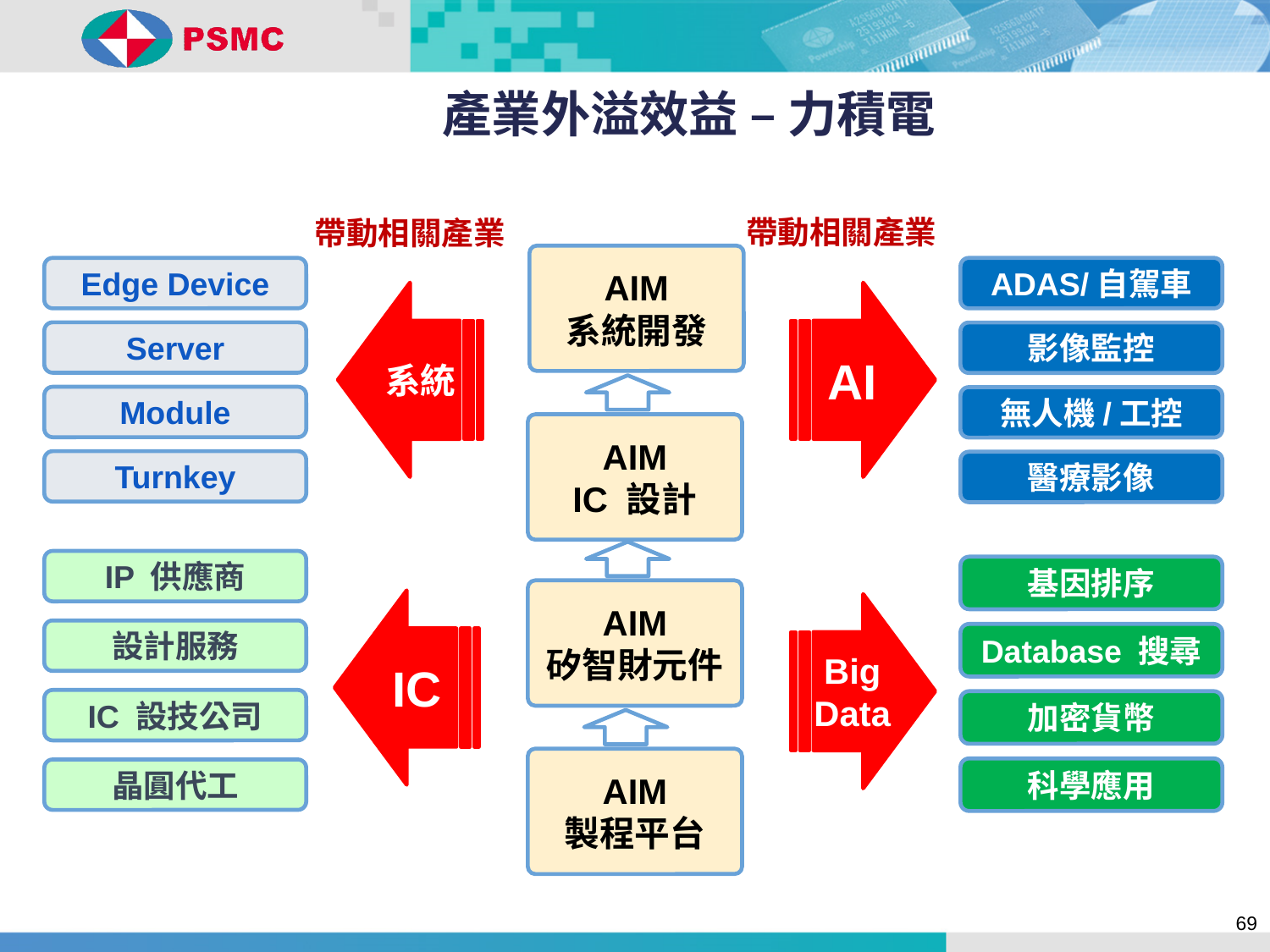

# 產業外溢效益 – 力積電
帶動相關產業
帶動相關產業
AIM
系統開發
Edge Device
ADAS/自駕車
系統
AI
Server
影像監控

Module
無人機/工控
AIM
IC 設計
Turnkey
醫療影像

IP 供應商
基因排序
AIM
矽智財元件
IC
Big Data
設計服務
Database 搜尋
IC 設技公司
加密貨幣

AIM
製程平台
科學應用
晶圓代工
69